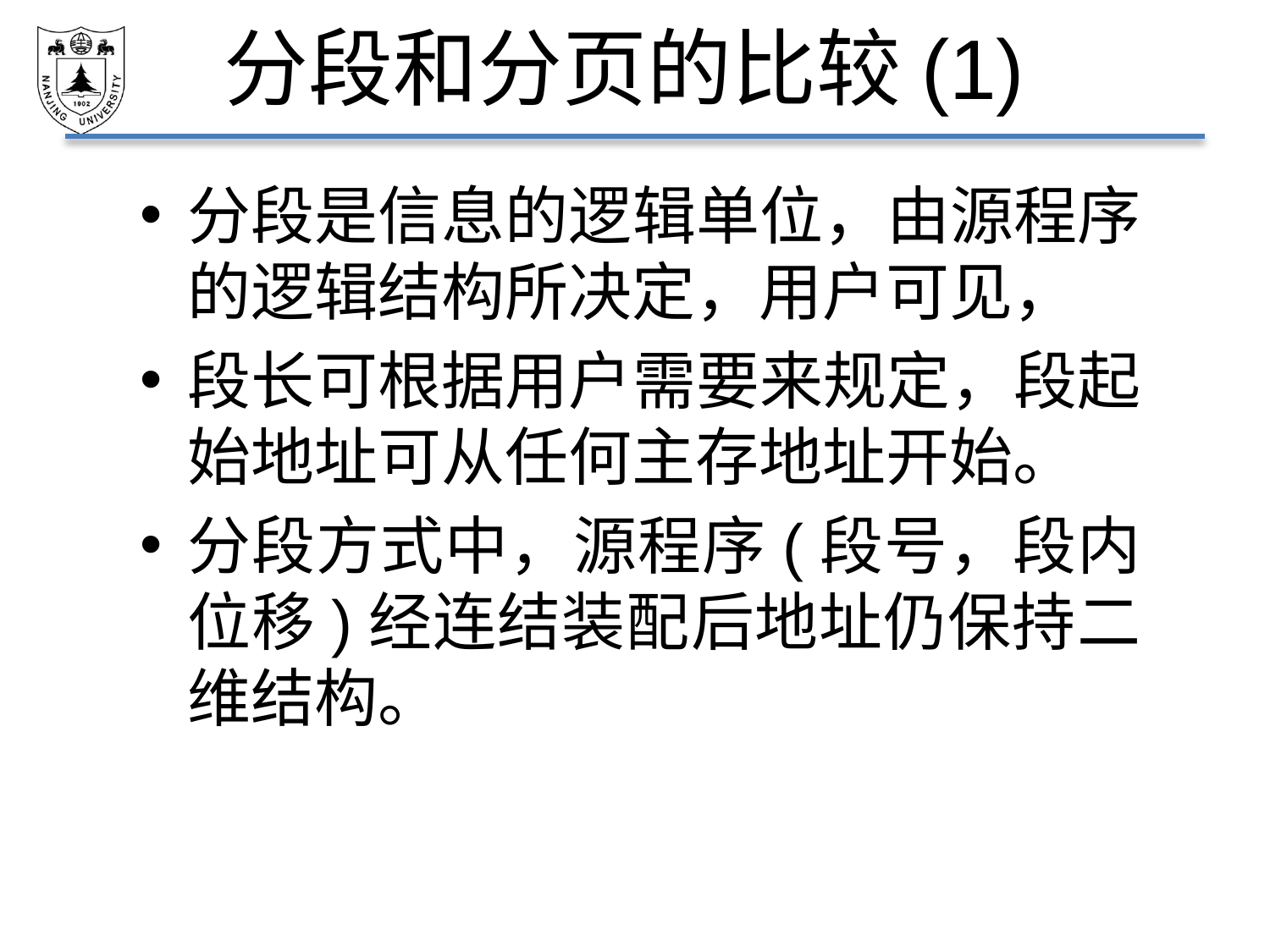

# 分段和分页的比较(1)
分段是信息的逻辑单位，由源程序的逻辑结构所决定，用户可见，
段长可根据用户需要来规定，段起始地址可从任何主存地址开始。
分段方式中，源程序(段号，段内位移)经连结装配后地址仍保持二维结构。